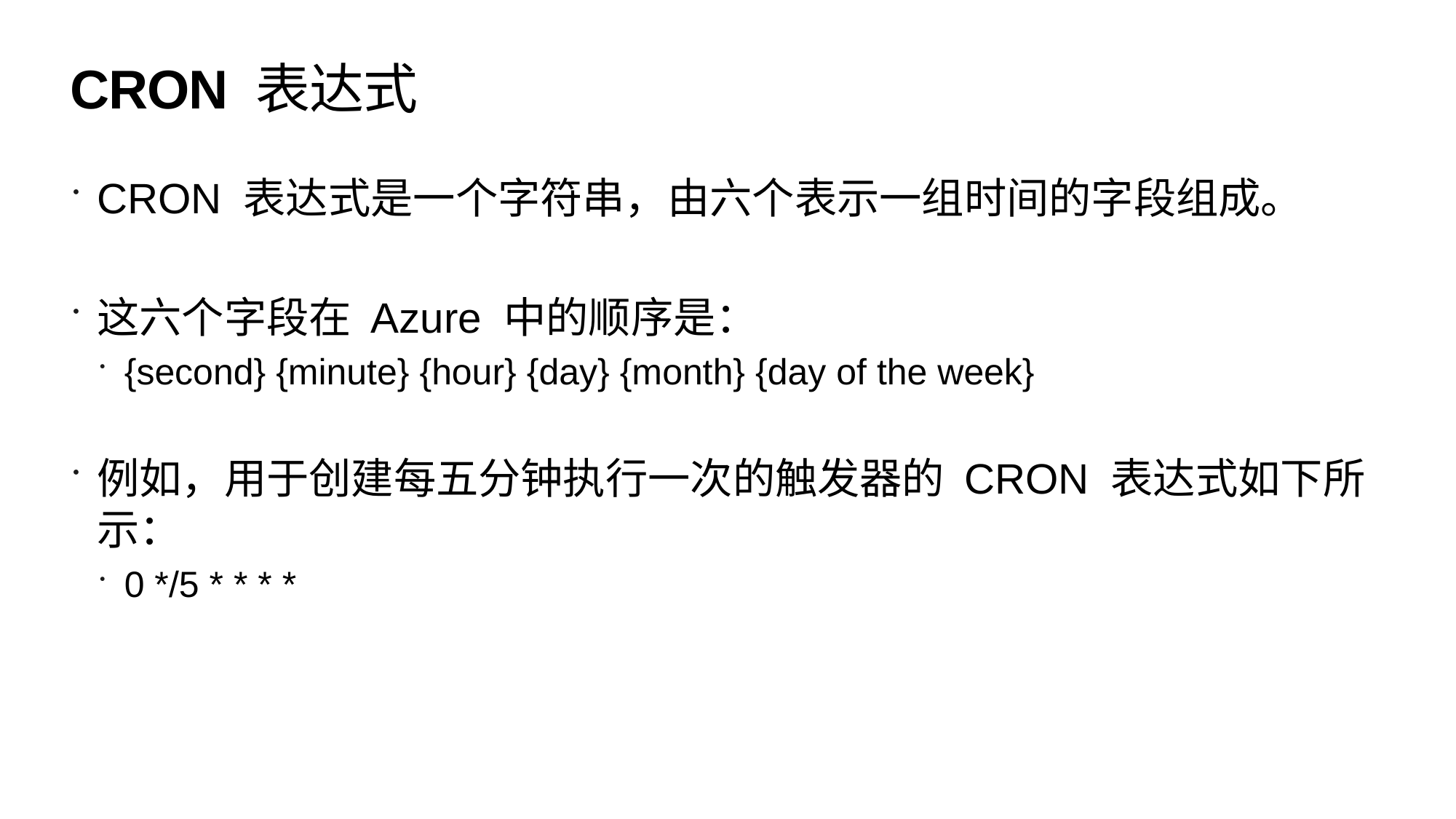

# CRON 表达式
CRON 表达式是一个字符串，由六个表示一组时间的字段组成。

这六个字段在 Azure 中的顺序是：
{second} {minute} {hour} {day} {month} {day of the week}

例如，用于创建每五分钟执行一次的触发器的 CRON 表达式如下所示：
0 */5 * * * *